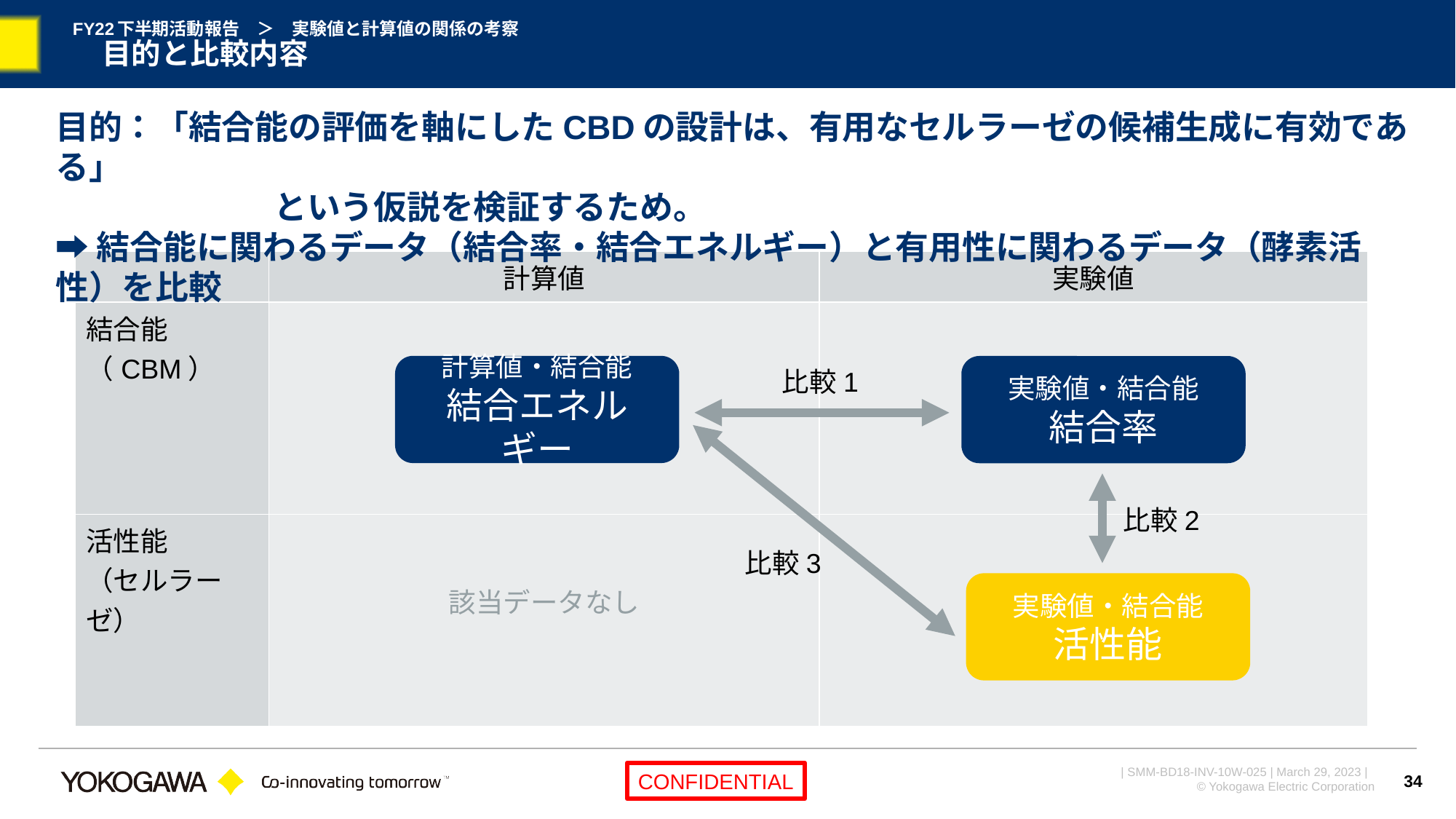

# FY22下半期活動報告　＞　実験値と計算値の関係の考察 　目的と比較内容
目的：「結合能の評価を軸にしたCBDの設計は、有用なセルラーゼの候補生成に有効である」
		という仮説を検証するため。
➡結合能に関わるデータ（結合率・結合エネルギー）と有用性に関わるデータ（酵素活性）を比較
|  | 計算値 | 実験値 |
| --- | --- | --- |
| 結合能 （CBM） |  |  |
| 活性能 （セルラーゼ） | 該当データなし |  |
計算値・結合能
結合エネルギー
実験値・結合能
結合率
比較1
比較2
比較3
実験値・結合能
活性能
34